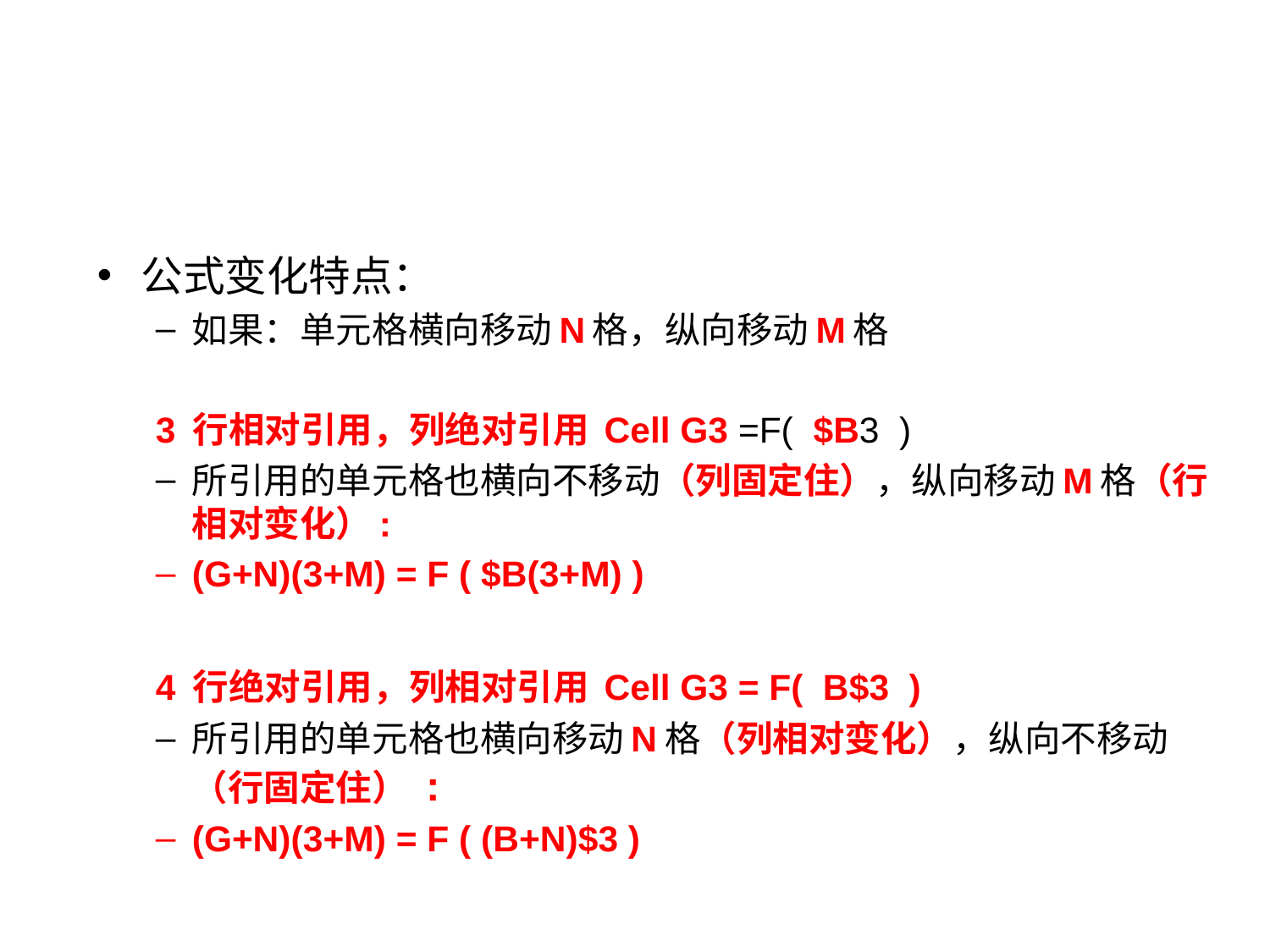

#
公式变化特点：
如果：单元格横向移动N格，纵向移动M格

3 行相对引用，列绝对引用 Cell G3 =F(  $B3  )
所引用的单元格也横向不移动（列固定住），纵向移动M格（行相对变化）:
(G+N)(3+M) = F ( $B(3+M) )

4 行绝对引用，列相对引用 Cell G3 = F(  B$3  )
所引用的单元格也横向移动N格（列相对变化），纵向不移动（行固定住） :
(G+N)(3+M) = F ( (B+N)$3 )